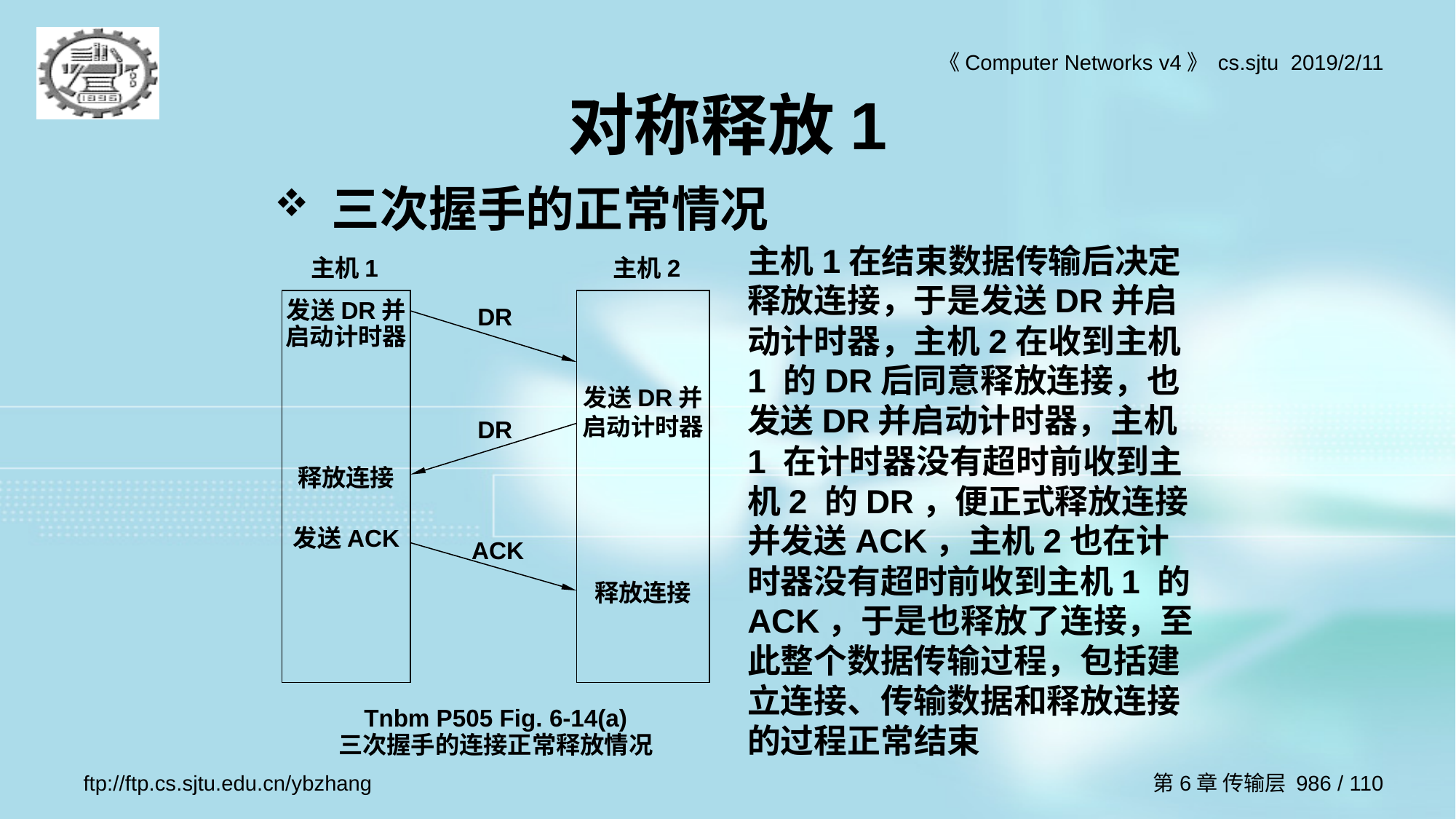

# 对称释放1
三次握手的正常情况
主机1在结束数据传输后决定释放连接，于是发送DR并启动计时器，主机2在收到主机1 的DR后同意释放连接，也发送DR并启动计时器，主机1 在计时器没有超时前收到主机2 的DR，便正式释放连接并发送ACK，主机2也在计时器没有超时前收到主机1 的ACK，于是也释放了连接，至此整个数据传输过程，包括建立连接、传输数据和释放连接的过程正常结束
主机1                                  主机2

发送DR并启动计时器
DR

发送DR并启动计时器
DR

释放连接
发送ACK
ACK

释放连接
Tnbm P505 Fig. 6-14(a)
三次握手的连接正常释放情况